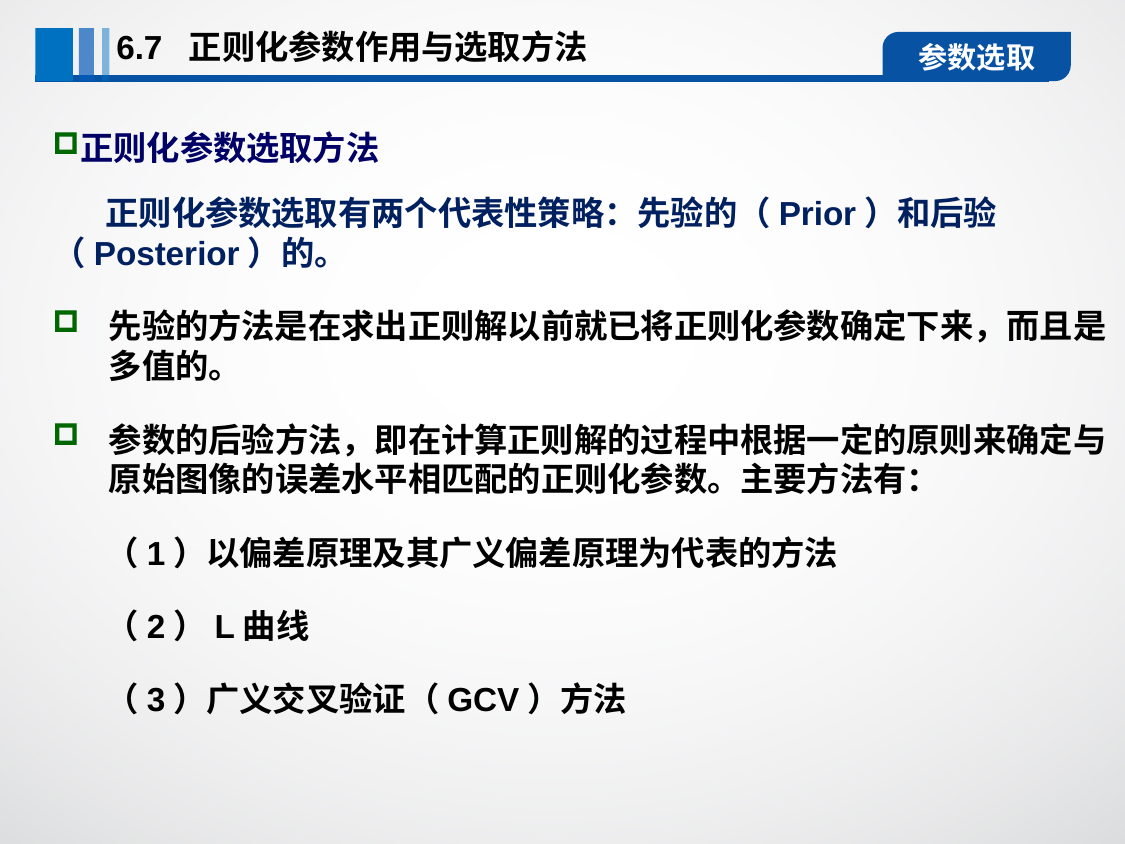

6.7  正则化参数作用与选取方法
参数选取
正则化参数选取方法
      正则化参数选取有两个代表性策略：先验的（Prior）和后验（Posterior）的。
先验的方法是在求出正则解以前就已将正则化参数确定下来，而且是多值的。
参数的后验方法，即在计算正则解的过程中根据一定的原则来确定与原始图像的误差水平相匹配的正则化参数。主要方法有：
      （1）以偏差原理及其广义偏差原理为代表的方法
      （2）L曲线
      （3）广义交叉验证（GCV）方法

98